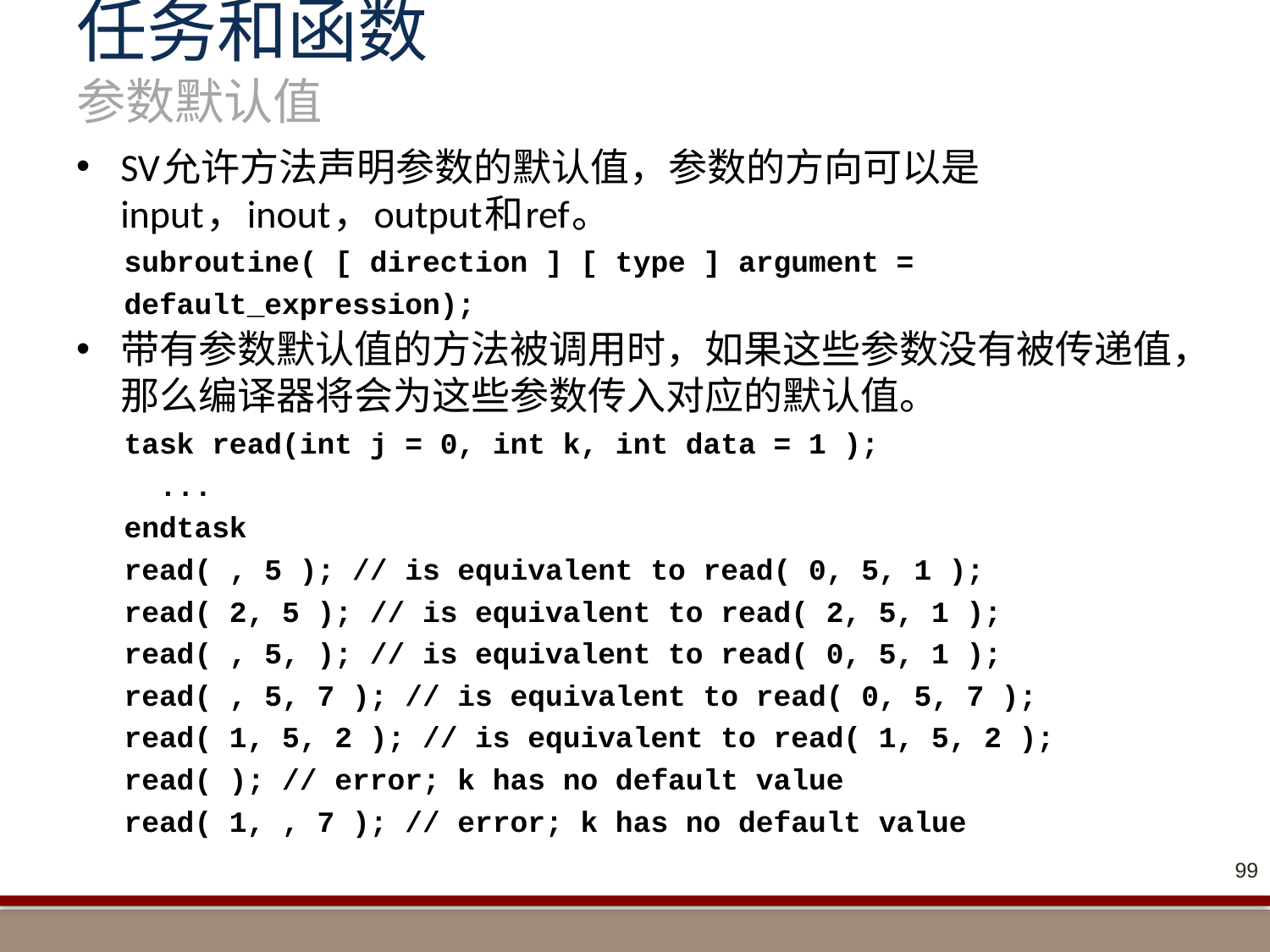

# 任务和函数 参数默认值
SV允许方法声明参数的默认值，参数的方向可以是input，inout，output和ref。
subroutine( [ direction ] [ type ] argument = default_expression);
带有参数默认值的方法被调用时，如果这些参数没有被传递值，那么编译器将会为这些参数传入对应的默认值。
task read(int j = 0, int k, int data = 1 );
  ...
endtask
read( , 5 ); // is equivalent to read( 0, 5, 1 );
read( 2, 5 ); // is equivalent to read( 2, 5, 1 );
read( , 5, ); // is equivalent to read( 0, 5, 1 );
read( , 5, 7 ); // is equivalent to read( 0, 5, 7 );
read( 1, 5, 2 ); // is equivalent to read( 1, 5, 2 );
read( ); // error; k has no default value
read( 1, , 7 ); // error; k has no default value
99